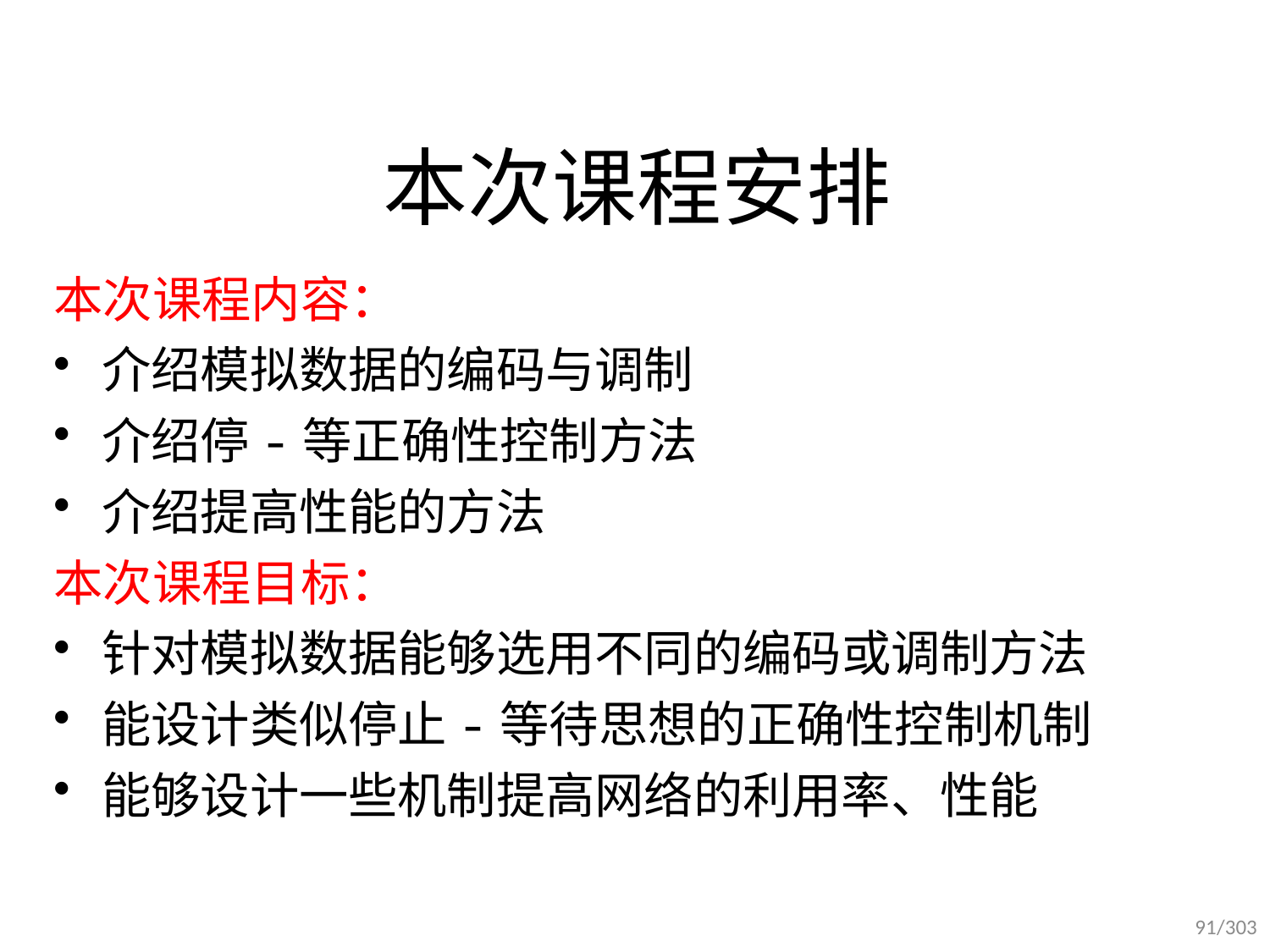

# 本次课程安排
本次课程内容：
介绍模拟数据的编码与调制
介绍停-等正确性控制方法
介绍提高性能的方法
本次课程目标：
针对模拟数据能够选用不同的编码或调制方法
能设计类似停止-等待思想的正确性控制机制
能够设计一些机制提高网络的利用率、性能

91/303